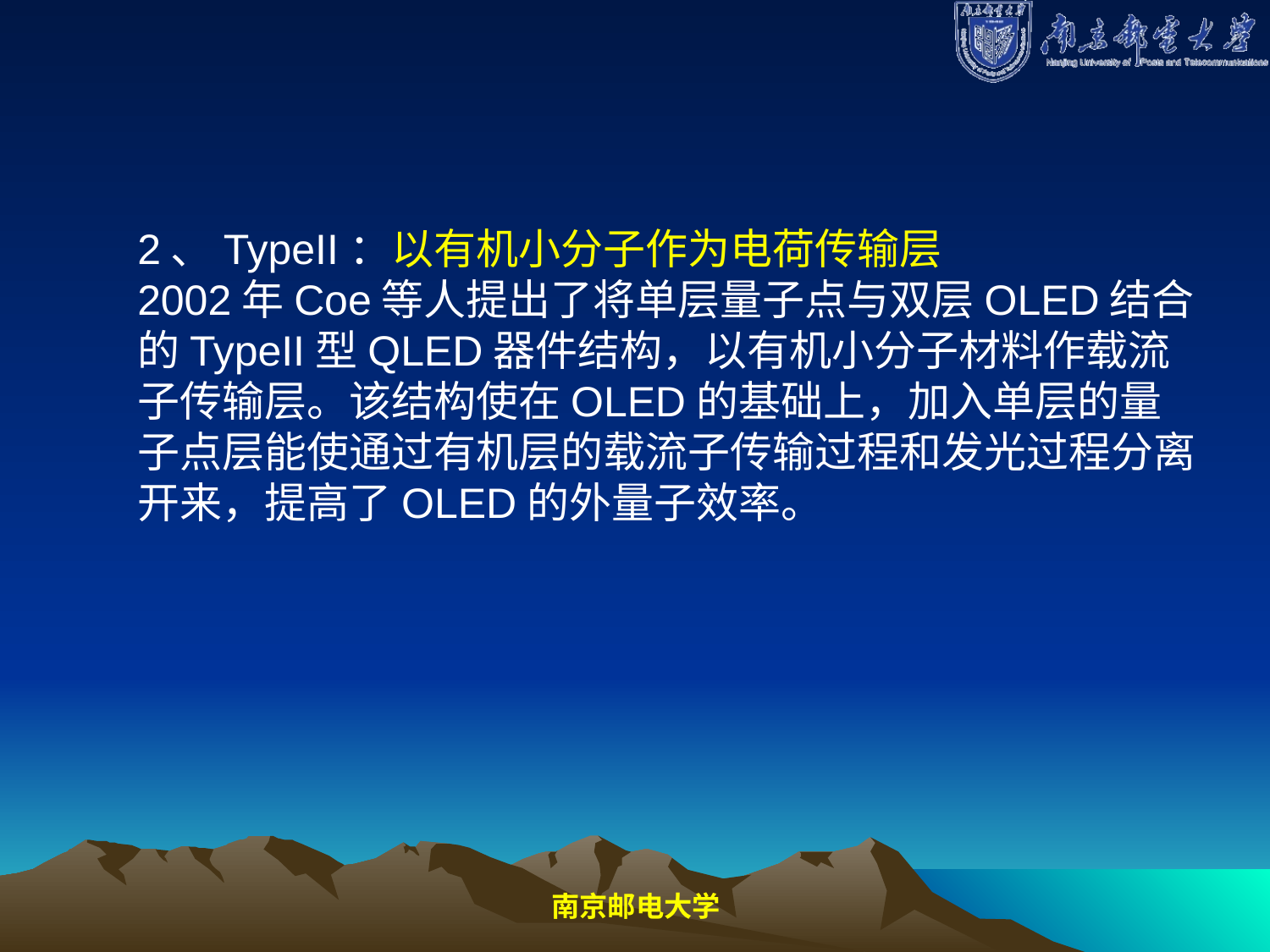

2、TypeII：以有机小分子作为电荷传输层
2002年Coe等人提出了将单层量子点与双层OLED结合的TypeII型QLED器件结构，以有机小分子材料作载流子传输层。该结构使在OLED的基础上，加入单层的量子点层能使通过有机层的载流子传输过程和发光过程分离开来，提高了OLED的外量子效率。
南京邮电大学

76